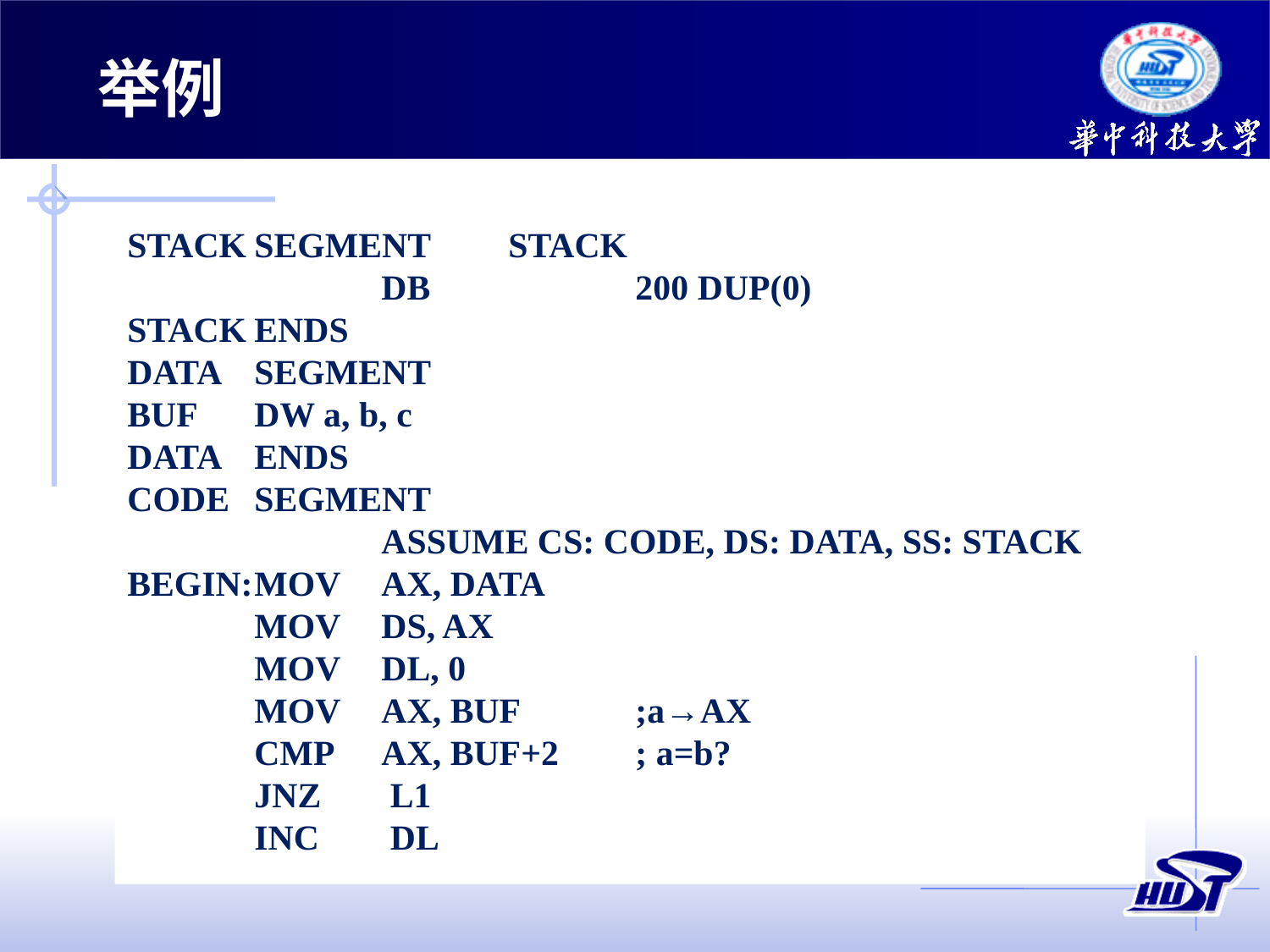

举例
STACK	SEGMENT	STACK
		DB		200 DUP(0)
STACK	ENDS
DATA	SEGMENT
BUF	DW a, b, c
DATA	ENDS
CODE	SEGMENT
		ASSUME CS: CODE, DS: DATA, SS: STACK
BEGIN:	MOV 	AX, DATA
	MOV 	DS, AX
	MOV 	DL, 0
	MOV 	AX, BUF	;a→AX
	CMP 	AX, BUF+2	; a=b?
	JNZ	 L1
	INC	 DL